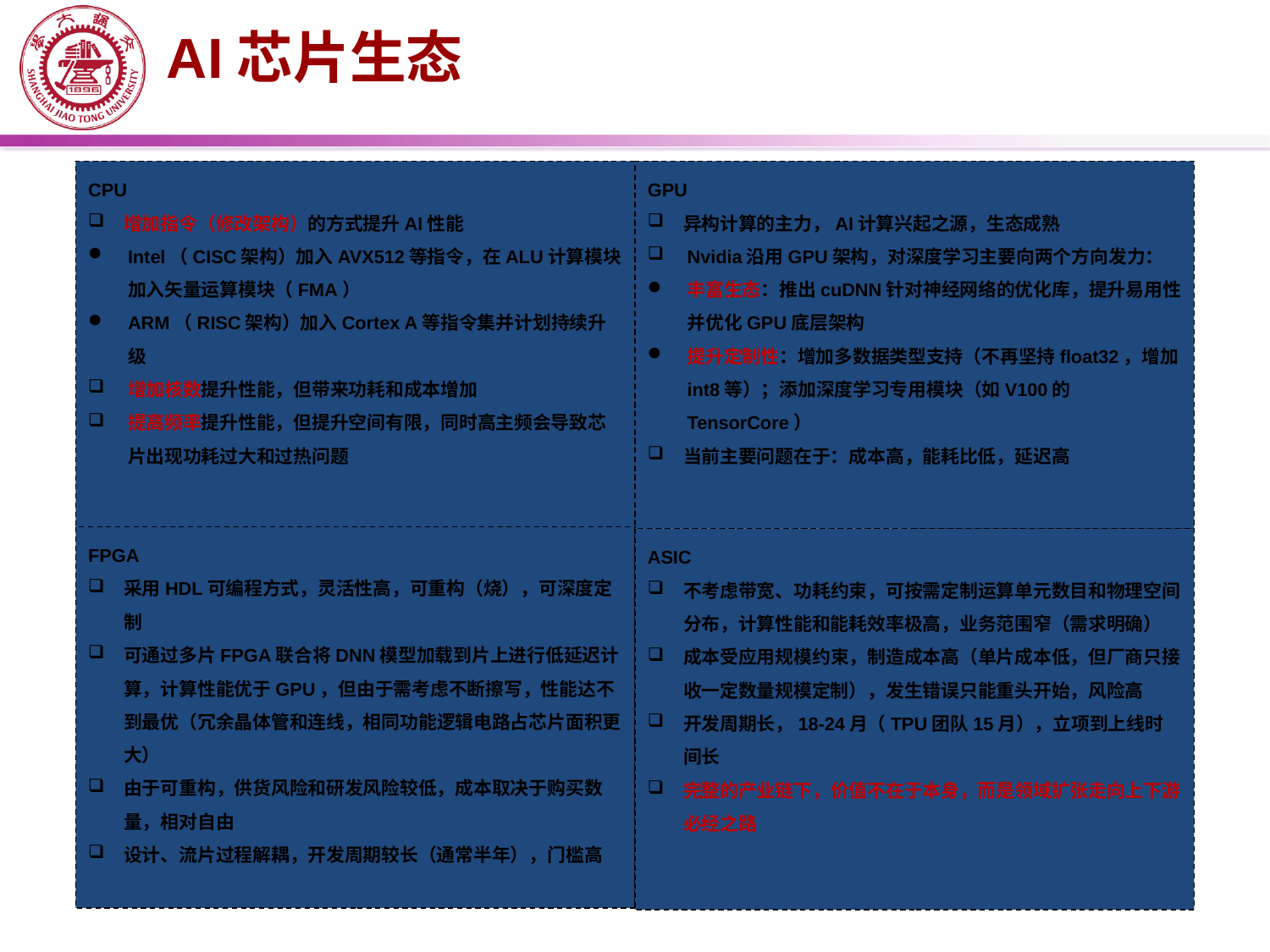

AI芯片生态
CPU
增加指令（修改架构）的方式提升AI性能
Intel（CISC架构）加入AVX512等指令，在ALU计算模块加入矢量运算模块（FMA）
ARM（RISC架构）加入Cortex A等指令集并计划持续升级
增加核数提升性能，但带来功耗和成本增加
提高频率提升性能，但提升空间有限，同时高主频会导致芯片出现功耗过大和过热问题
GPU
异构计算的主力，AI计算兴起之源，生态成熟
Nvidia沿用GPU架构，对深度学习主要向两个方向发力：
丰富生态：推出cuDNN针对神经网络的优化库，提升易用性并优化GPU底层架构
提升定制性：增加多数据类型支持（不再坚持float32，增加int8等）；添加深度学习专用模块（如V100的TensorCore）
当前主要问题在于：成本高，能耗比低，延迟高
FPGA
采用HDL可编程方式，灵活性高，可重构（烧），可深度定制
可通过多片FPGA联合将DNN模型加载到片上进行低延迟计算，计算性能优于GPU，但由于需考虑不断擦写，性能达不到最优（冗余晶体管和连线，相同功能逻辑电路占芯片面积更大）
由于可重构，供货风险和研发风险较低，成本取决于购买数量，相对自由
设计、流片过程解耦，开发周期较长（通常半年），门槛高
ASIC
不考虑带宽、功耗约束，可按需定制运算单元数目和物理空间分布，计算性能和能耗效率极高，业务范围窄（需求明确）
成本受应用规模约束，制造成本高（单片成本低，但厂商只接收一定数量规模定制），发生错误只能重头开始，风险高
开发周期长，18-24月（TPU团队15月），立项到上线时间长
完整的产业链下，价值不在于本身，而是领域扩张走向上下游必经之路